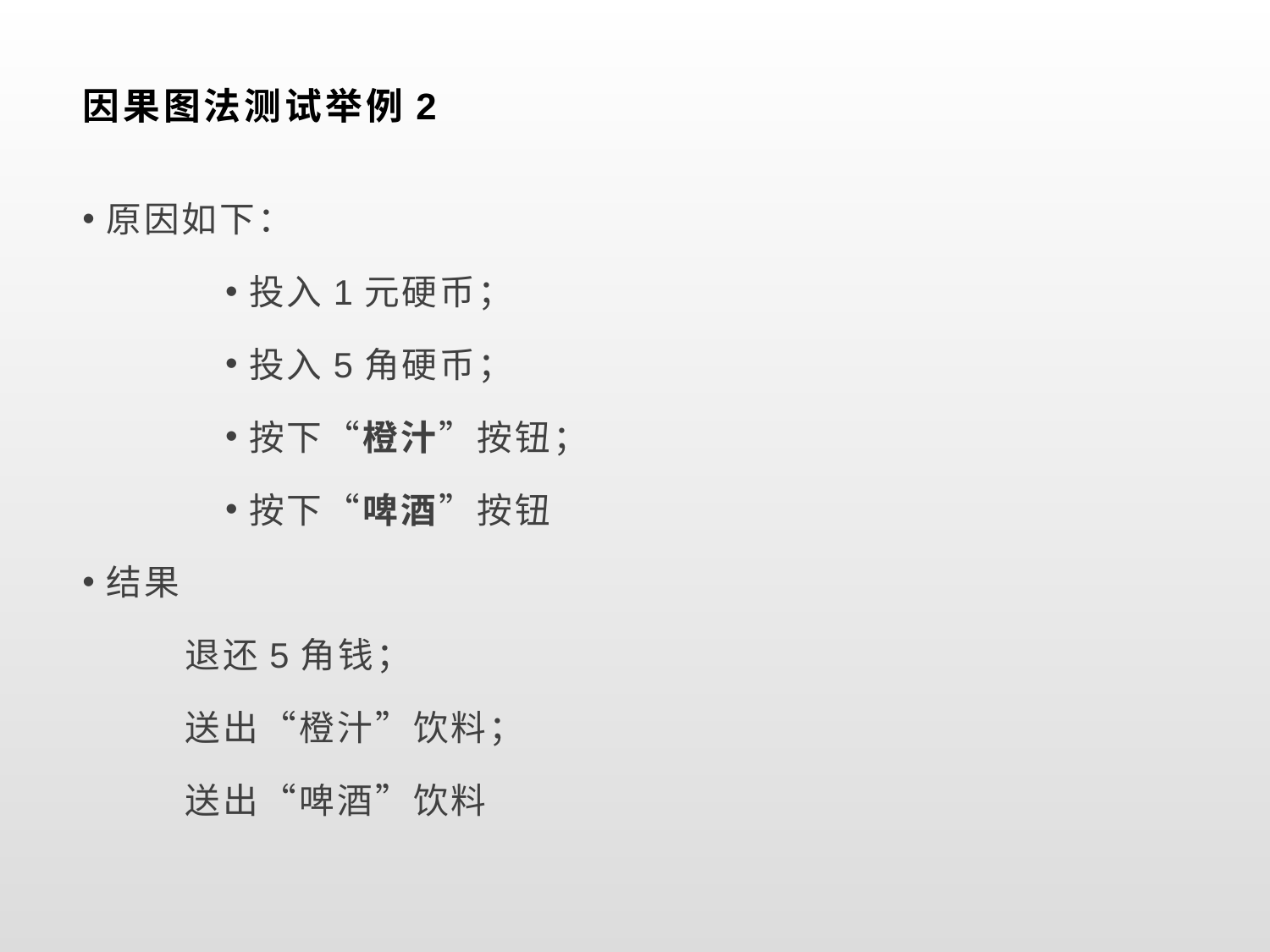

# 因果图法测试举例2
原因如下：
投入1元硬币；
投入5角硬币；
按下“橙汁”按钮；
按下“啤酒”按钮
结果
         退还5角钱；
         送出“橙汁”饮料；
         送出“啤酒”饮料